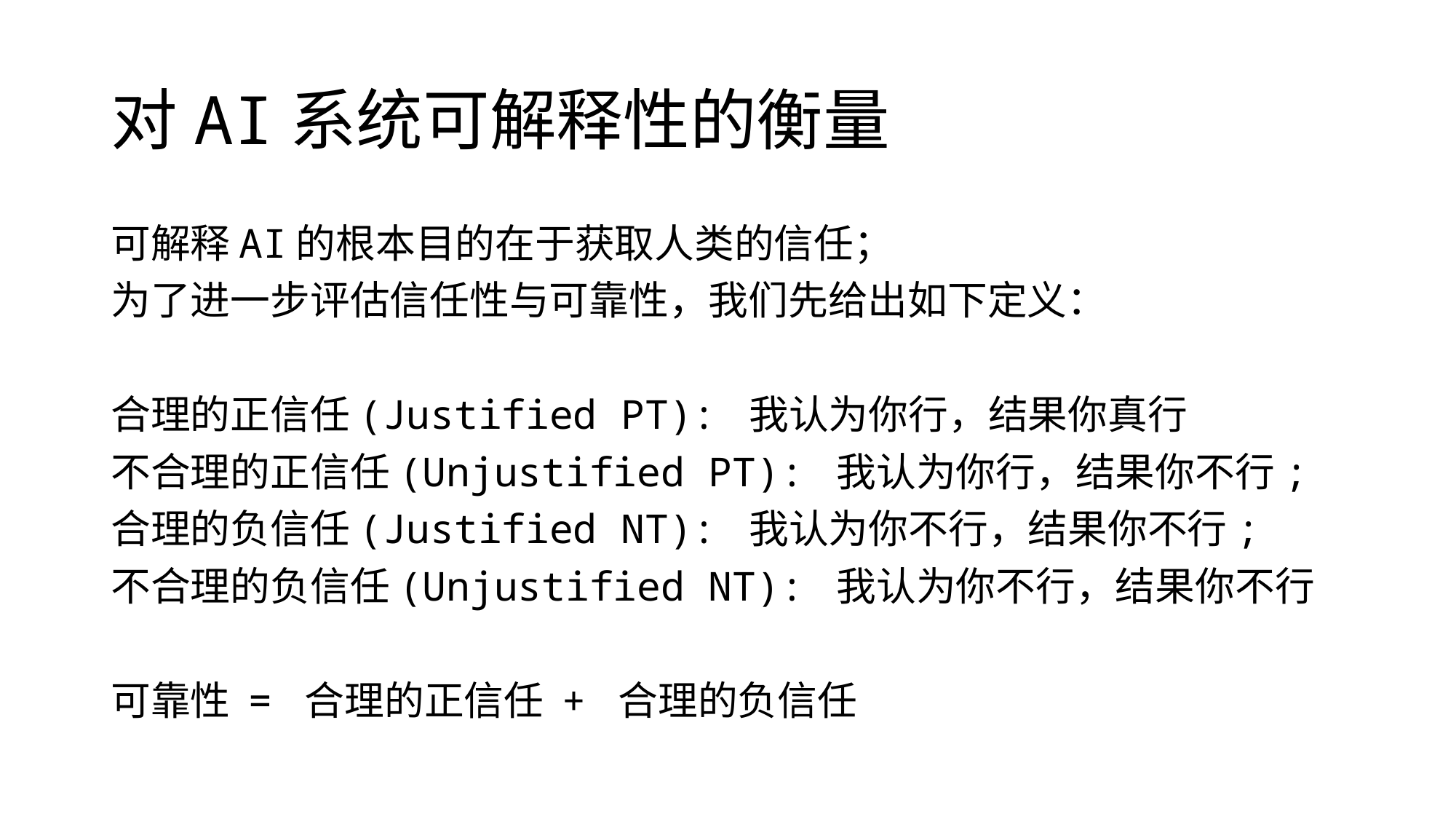

# 对AI系统可解释性的衡量
可解释AI的根本目的在于获取人类的信任；
为了进一步评估信任性与可靠性，我们先给出如下定义：

合理的正信任(Justified PT): 我认为你行，结果你真行
不合理的正信任(Unjustified PT): 我认为你行，结果你不行;
合理的负信任(Justified NT): 我认为你不行，结果你不行;
不合理的负信任(Unjustified NT): 我认为你不行，结果你不行

可靠性 = 合理的正信任 + 合理的负信任